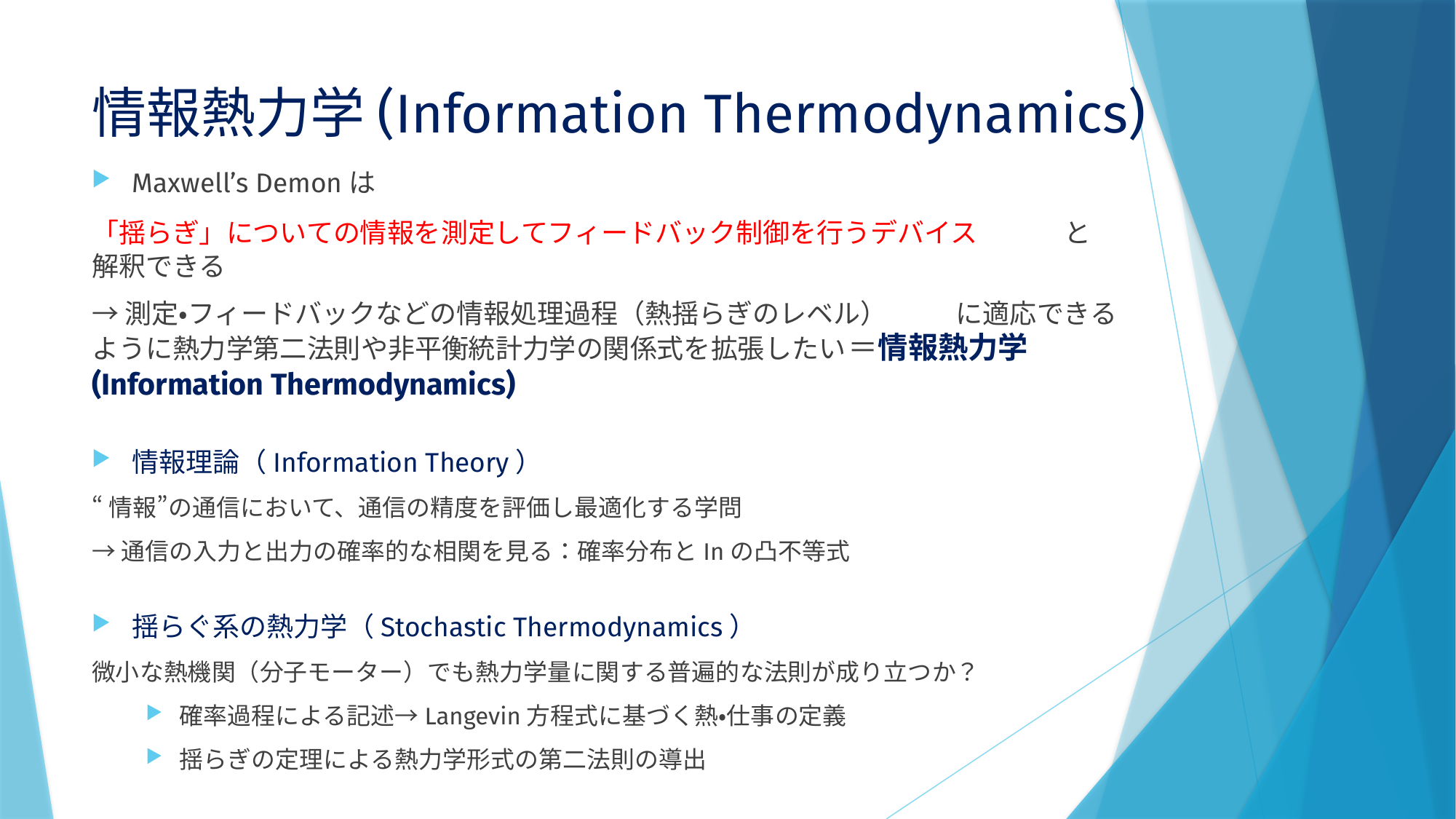

# 情報熱力学(Information Thermodynamics)
Maxwell’s Demonは
「揺らぎ」についての情報を測定してフィードバック制御を行うデバイス			と解釈できる
→測定・フィードバックなどの情報処理過程（熱揺らぎのレベル）				に適応できるように熱力学第二法則や非平衡統計力学の関係式を拡張したい							＝情報熱力学(Information Thermodynamics)

情報理論（Information Theory）
“情報”の通信において、通信の精度を評価し最適化する学問
→通信の入力と出力の確率的な相関を見る：確率分布とInの凸不等式

揺らぐ系の熱力学（Stochastic Thermodynamics）
微小な熱機関（分子モーター）でも熱力学量に関する普遍的な法則が成り立つか？
確率過程による記述→Langevin方程式に基づく熱・仕事の定義
揺らぎの定理による熱力学形式の第二法則の導出